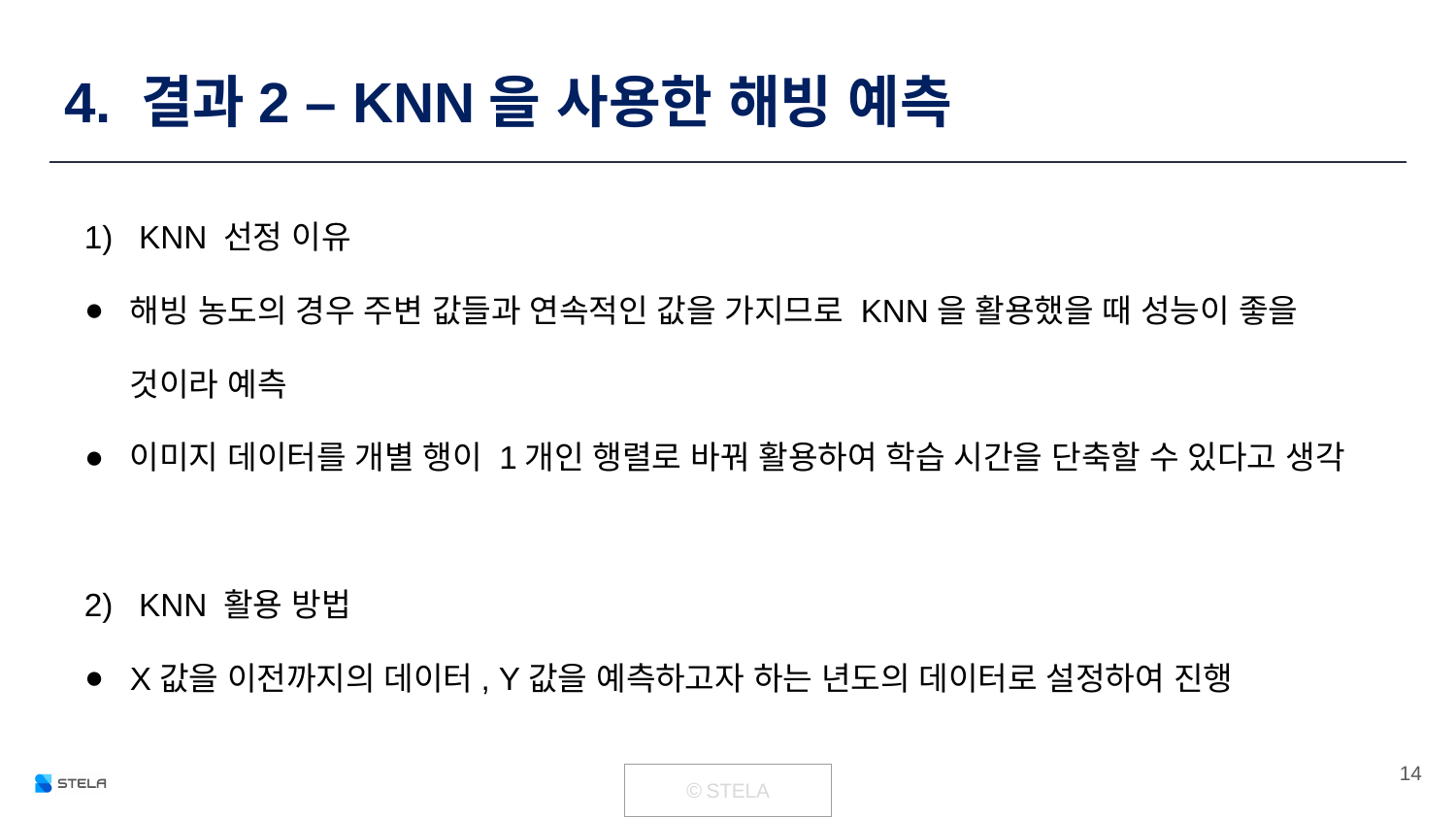

# 4. 결과2 – KNN을 사용한 해빙 예측
KNN 선정 이유
해빙 농도의 경우 주변 값들과 연속적인 값을 가지므로 KNN을 활용했을 때 성능이 좋을 것이라 예측
이미지 데이터를 개별 행이 1개인 행렬로 바꿔 활용하여 학습 시간을 단축할 수 있다고 생각

KNN 활용 방법
X값을 이전까지의 데이터, Y값을 예측하고자 하는 년도의 데이터로 설정하여 진행
14
| © STELA |
| --- |